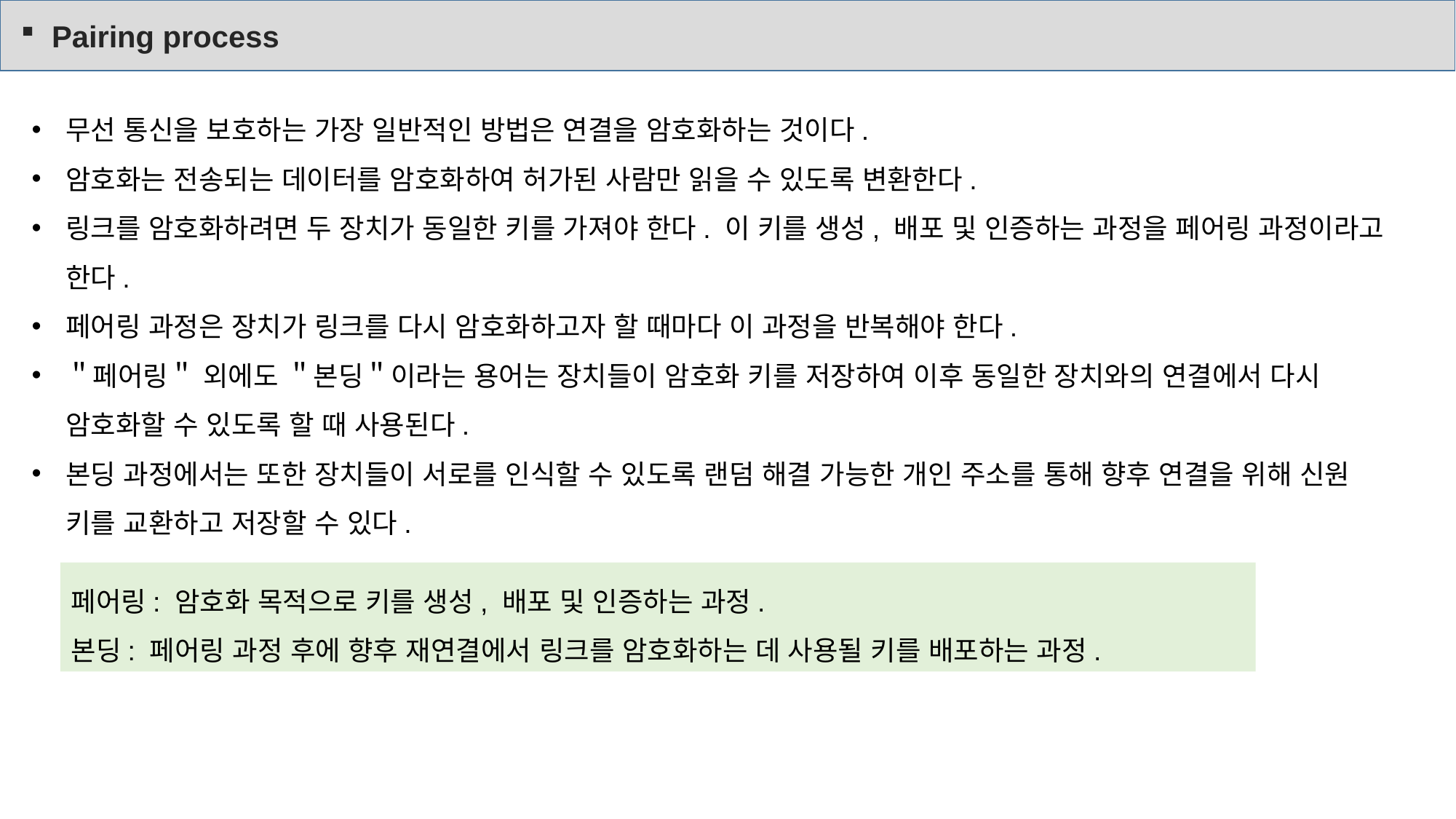

Pairing process
무선 통신을 보호하는 가장 일반적인 방법은 연결을 암호화하는 것이다.
암호화는 전송되는 데이터를 암호화하여 허가된 사람만 읽을 수 있도록 변환한다.
링크를 암호화하려면 두 장치가 동일한 키를 가져야 한다. 이 키를 생성, 배포 및 인증하는 과정을 페어링 과정이라고 한다.
페어링 과정은 장치가 링크를 다시 암호화하고자 할 때마다 이 과정을 반복해야 한다.
＂페어링＂ 외에도 ＂본딩＂이라는 용어는 장치들이 암호화 키를 저장하여 이후 동일한 장치와의 연결에서 다시 암호화할 수 있도록 할 때 사용된다.
본딩 과정에서는 또한 장치들이 서로를 인식할 수 있도록 랜덤 해결 가능한 개인 주소를 통해 향후 연결을 위해 신원 키를 교환하고 저장할 수 있다.

페어링: 암호화 목적으로 키를 생성, 배포 및 인증하는 과정.
본딩: 페어링 과정 후에 향후 재연결에서 링크를 암호화하는 데 사용될 키를 배포하는 과정.